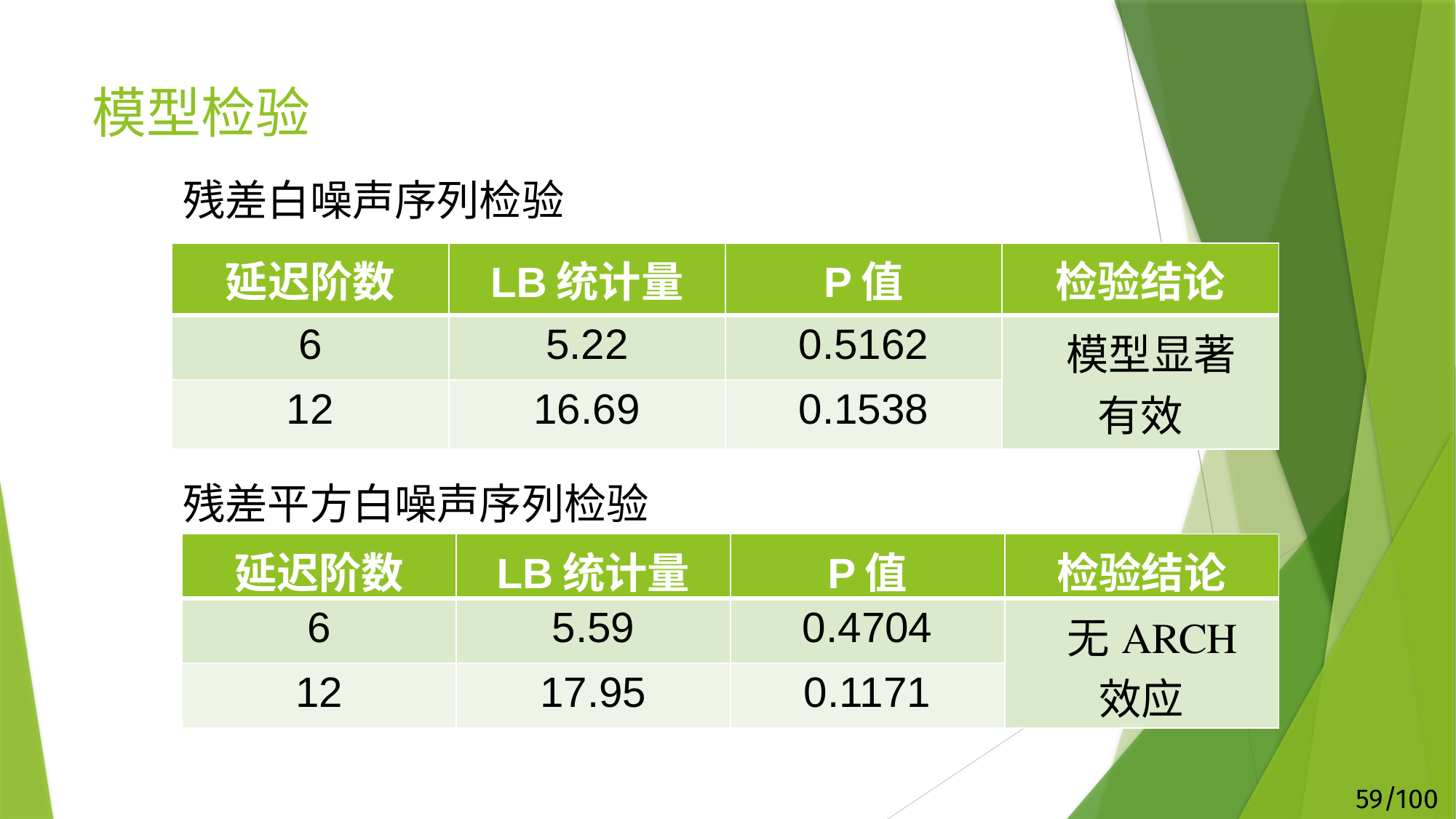

# 模型检验
残差白噪声序列检验
| 延迟阶数 | LB统计量 | P值 | 检验结论 |
| --- | --- | --- | --- |
| 6 | 5.22 | 0.5162 | 模型显著 有效 |
| 12 | 16.69 | 0.1538 |  |
残差平方白噪声序列检验
| 延迟阶数 | LB统计量 | P值 | 检验结论 |
| --- | --- | --- | --- |
| 6 | 5.59 | 0.4704 | 无ARCH 效应 |
| 12 | 17.95 | 0.1171 |  |
59/100